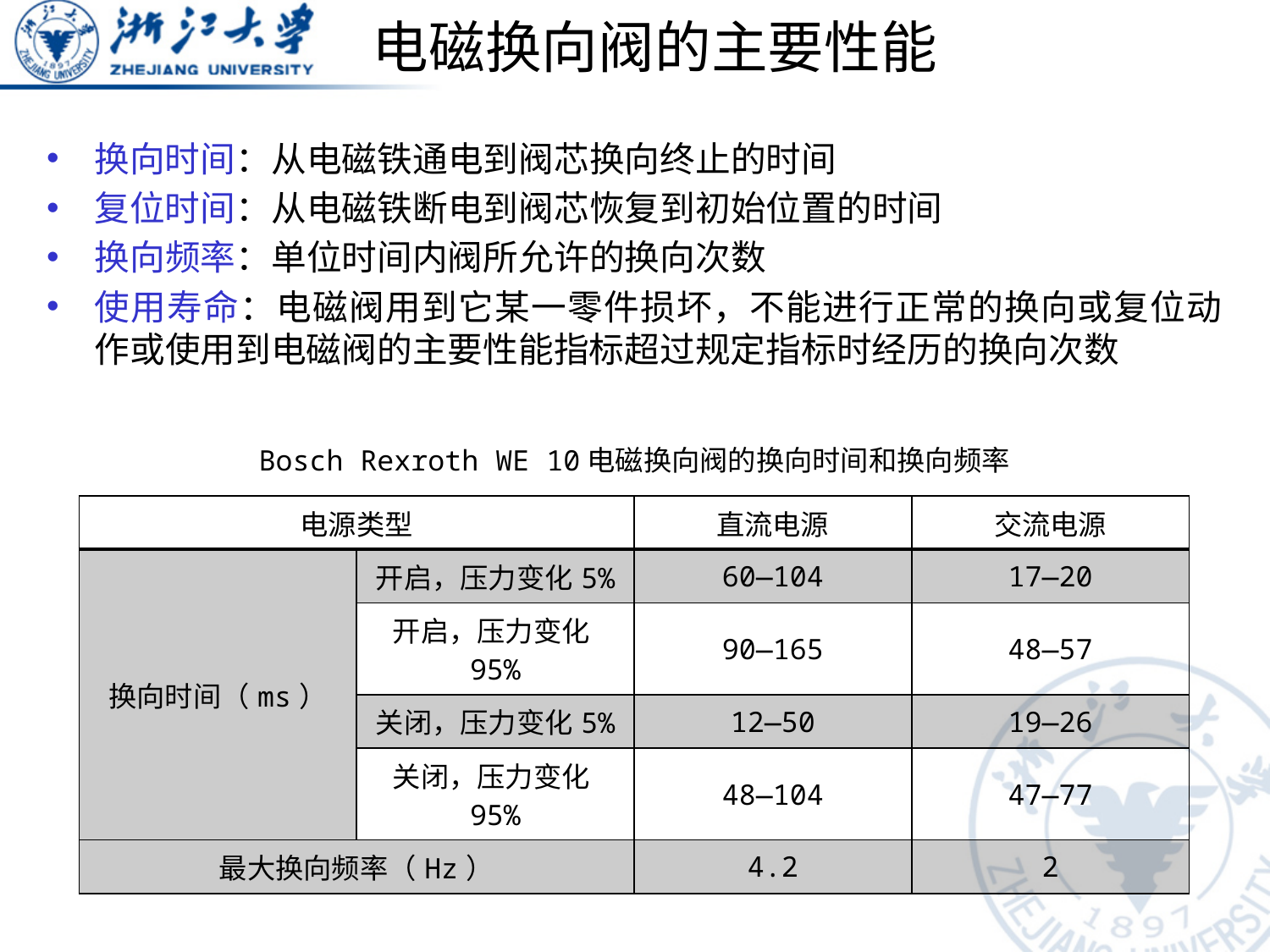

# 电磁换向阀的主要性能
换向时间：从电磁铁通电到阀芯换向终止的时间
复位时间：从电磁铁断电到阀芯恢复到初始位置的时间
换向频率：单位时间内阀所允许的换向次数
使用寿命：电磁阀用到它某一零件损坏，不能进行正常的换向或复位动作或使用到电磁阀的主要性能指标超过规定指标时经历的换向次数
Bosch Rexroth WE 10电磁换向阀的换向时间和换向频率
| 电源类型 |  | 直流电源 | 交流电源 |
| --- | --- | --- | --- |
| 换向时间（ms） | 开启，压力变化5% | 60—104 | 17—20 |
|  | 开启，压力变化95% | 90—165 | 48—57 |
|  | 关闭，压力变化5% | 12—50 | 19—26 |
|  | 关闭，压力变化95% | 48—104 | 47—77 |
| 最大换向频率（Hz） |  | 4.2 | 2 |